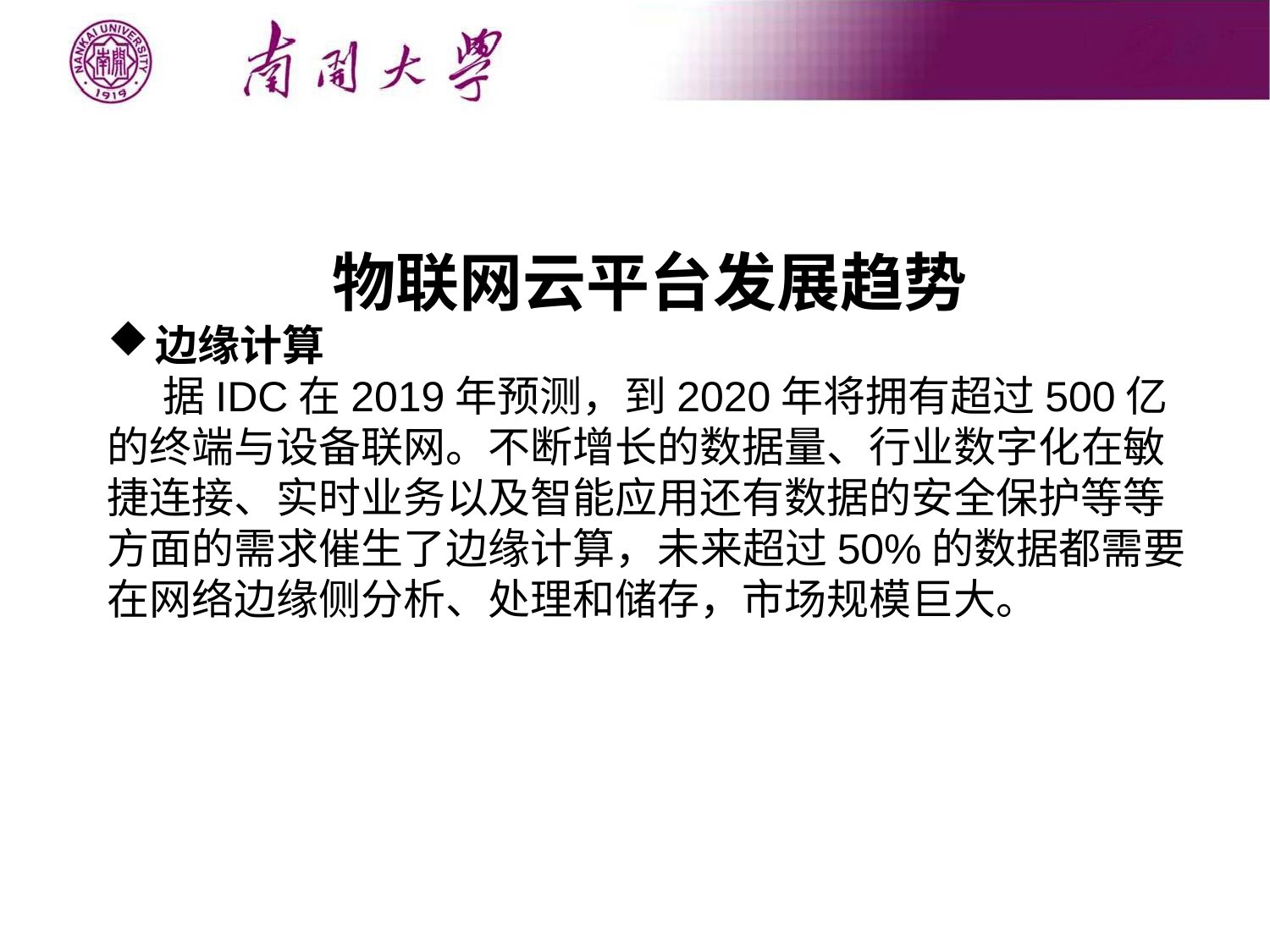

物联网云平台发展趋势
边缘计算
      据IDC在2019年预测，到2020年将拥有超过500亿的终端与设备联网。不断增长的数据量、行业数字化在敏捷连接、实时业务以及智能应用还有数据的安全保护等等方面的需求催生了边缘计算，未来超过50%的数据都需要在网络边缘侧分析、处理和储存，市场规模巨大。